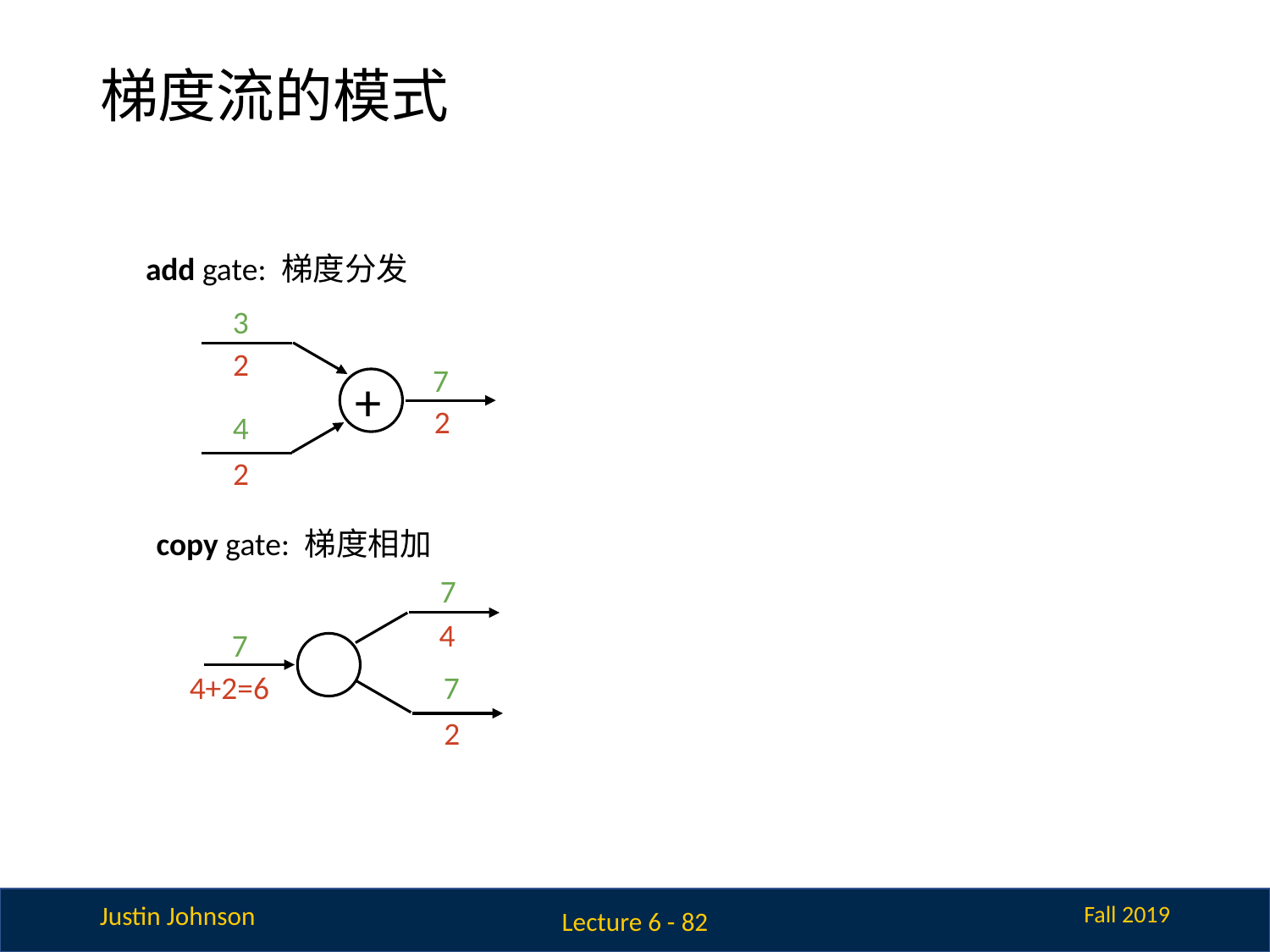

# 梯度流的模式
add gate: 梯度分发

3
2
7
+

2
4
2
copy gate: 梯度相加

7
4
7

4+2=6
7
2
Lecture 6 - 82